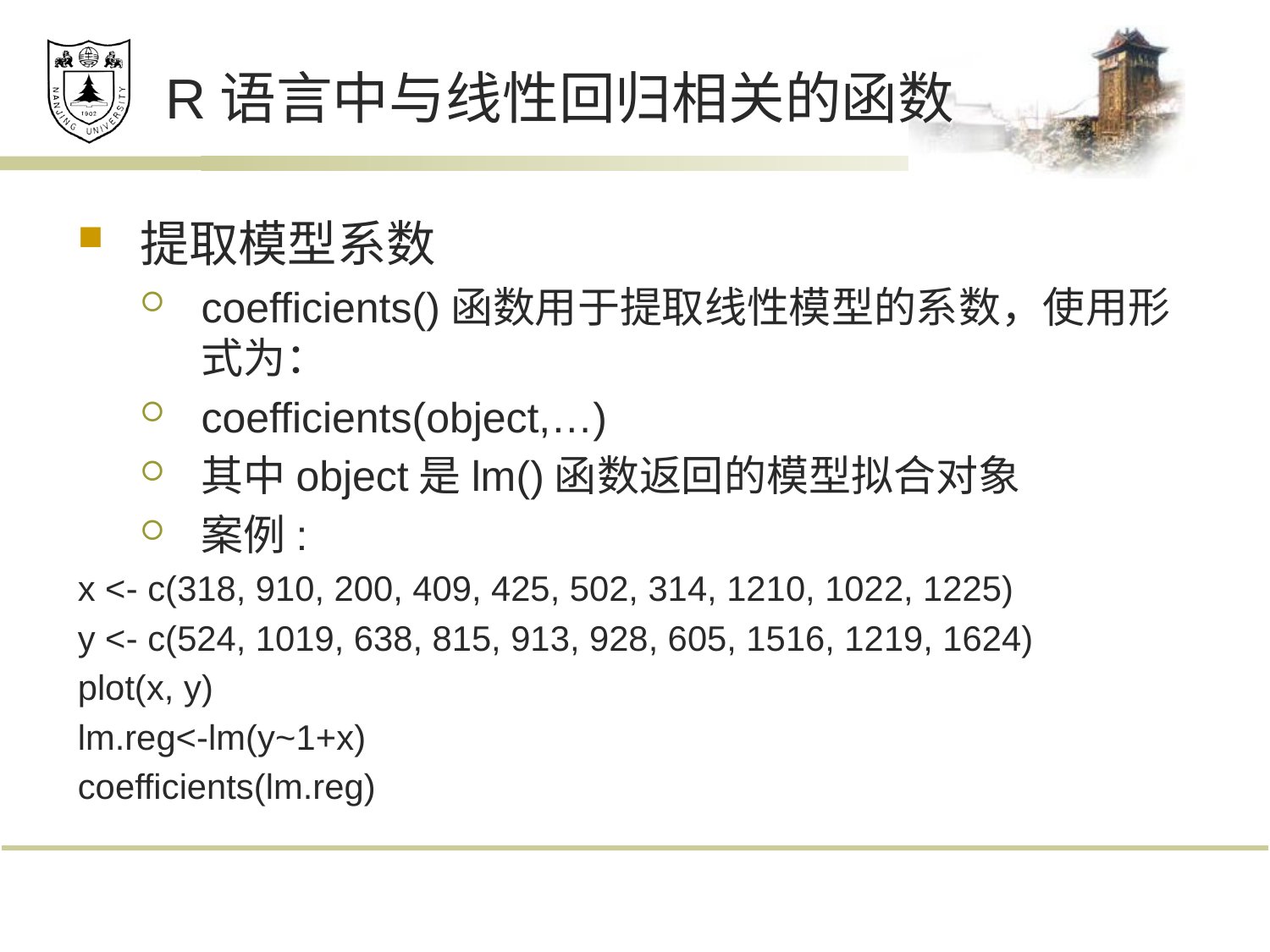

# R语言中与线性回归相关的函数
提取模型系数
coefficients()函数用于提取线性模型的系数，使用形式为：
coefficients(object,…)
其中object是lm()函数返回的模型拟合对象
案例:
x <- c(318, 910, 200, 409, 425, 502, 314, 1210, 1022, 1225)
y <- c(524, 1019, 638, 815, 913, 928, 605, 1516, 1219, 1624)
plot(x, y)
lm.reg<-lm(y~1+x)
coefficients(lm.reg)